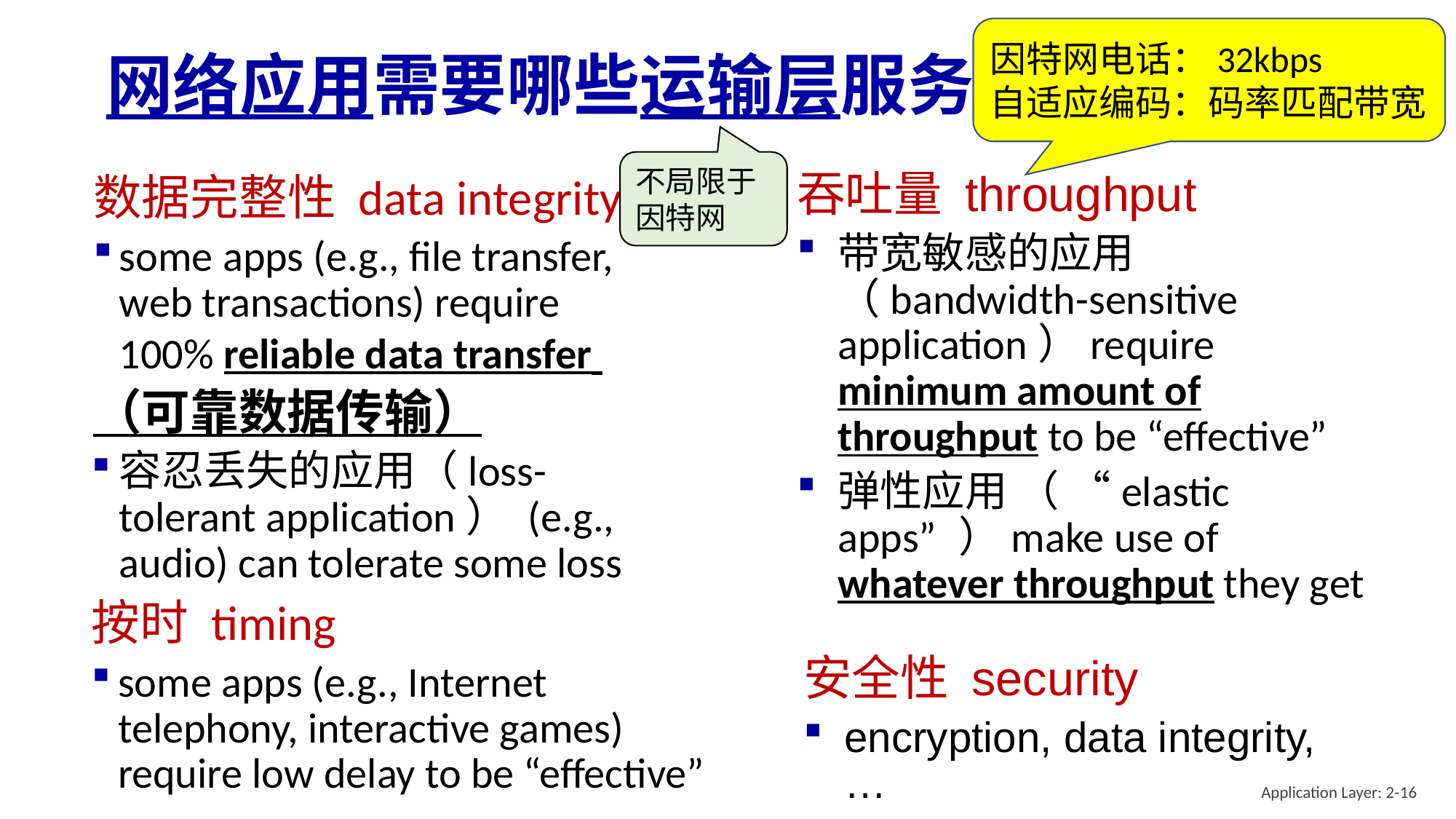

因特网电话：32kbps
自适应编码：码率匹配带宽
# 网络应用需要哪些运输层服务
不局限于因特网
吞吐量 throughput
带宽敏感的应用（bandwidth-sensitive application）require minimum amount of throughput to be “effective”
弹性应用 （ “elastic apps” ）make use of whatever throughput they get
数据完整性 data integrity
some apps (e.g., file transfer, web transactions) require 100% reliable data transfer
（可靠数据传输）
容忍丢失的应用（loss-tolerant application） (e.g., audio) can tolerate some loss

按时 timing
some apps (e.g., Internet telephony, interactive games) require low delay to be “effective”
安全性 security
encryption, data integrity, …
Application Layer: 2-16